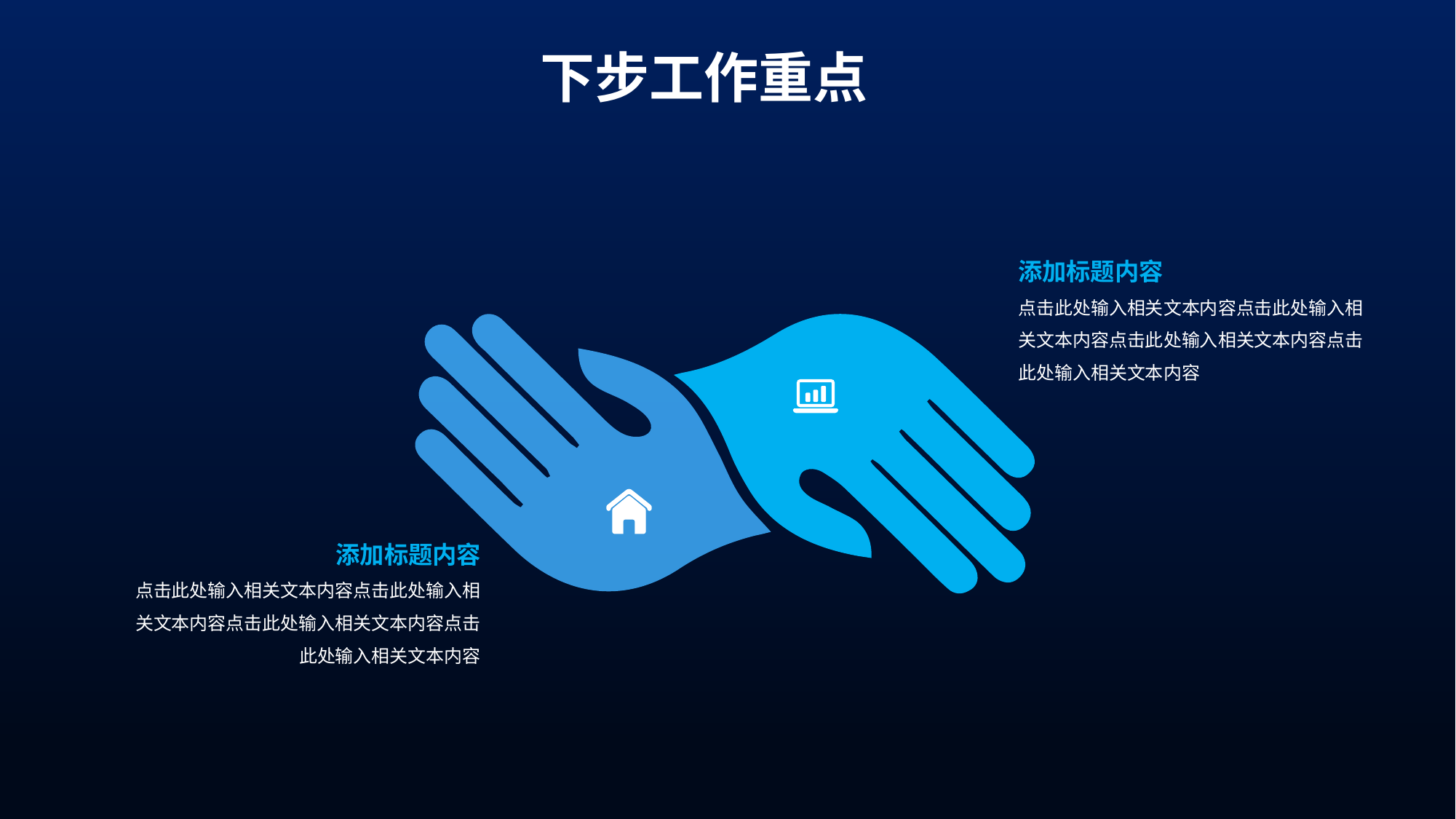

下步工作重点
添加标题内容
点击此处输入相关文本内容点击此处输入相关文本内容点击此处输入相关文本内容点击此处输入相关文本内容

添加标题内容
点击此处输入相关文本内容点击此处输入相关文本内容点击此处输入相关文本内容点击此处输入相关文本内容